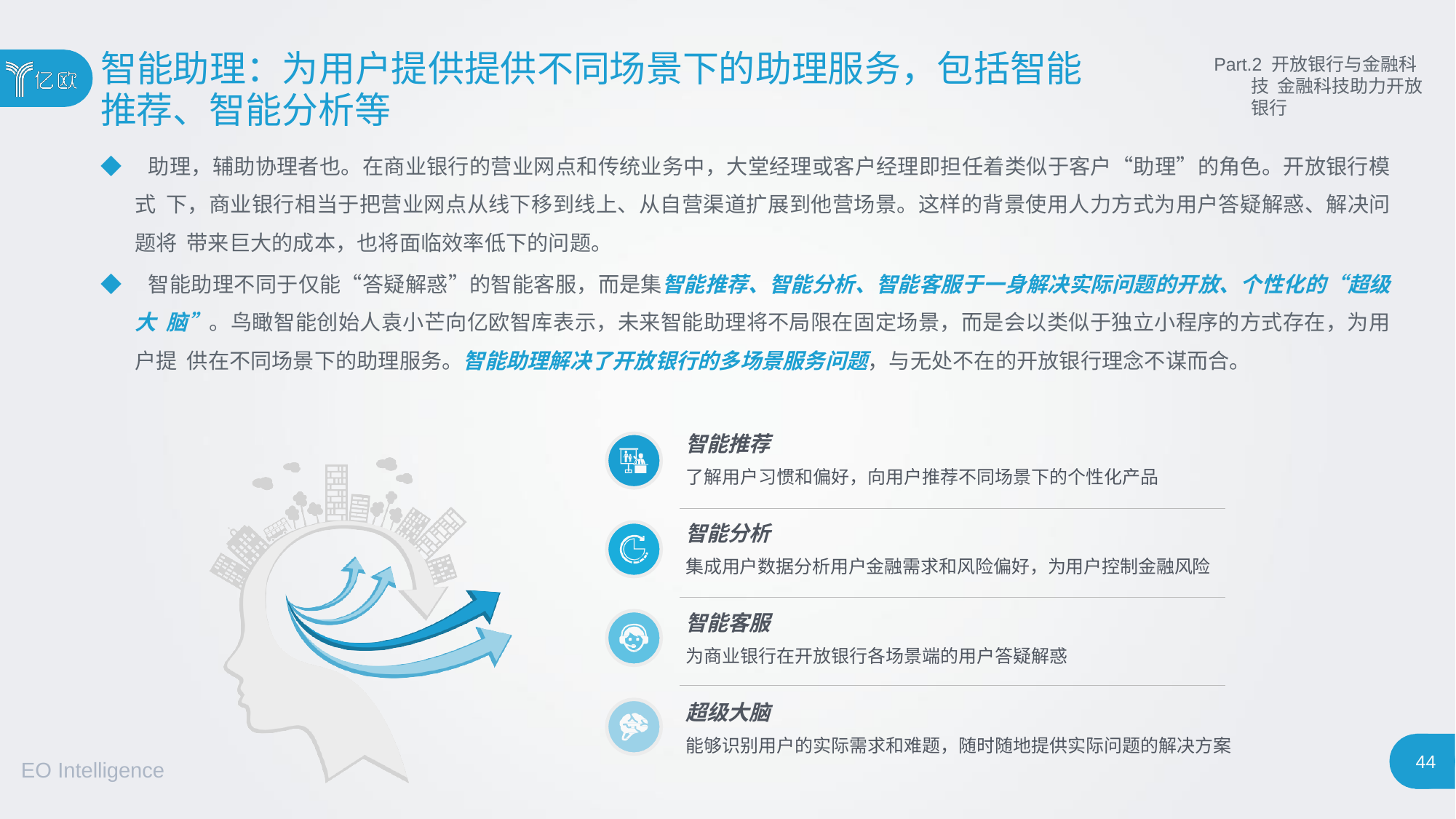

# 智能助理：为用户提供提供不同场景下的助理服务，包括智能
推荐、智能分析等
Part.2 开放银行与金融科技  金融科技助力开放银行

◆ 助理，辅助协理者也。在商业银行的营业网点和传统业务中，大堂经理或客户经理即担任着类似于客户“助理”的角色。开放银行模式  下，商业银行相当于把营业网点从线下移到线上、从自营渠道扩展到他营场景。这样的背景使用人力方式为用户答疑解惑、解决问题将  带来巨大的成本，也将面临效率低下的问题。
◆ 智能助理不同于仅能“答疑解惑”的智能客服，而是集智能推荐、智能分析、智能客服于一身解决实际问题的开放、个性化的“超级大  脑”。鸟瞰智能创始人袁小芒向亿欧智库表示，未来智能助理将不局限在固定场景，而是会以类似于独立小程序的方式存在，为用户提  供在不同场景下的助理服务。智能助理解决了开放银行的多场景服务问题，与无处不在的开放银行理念不谋而合。
智能推荐
了解用户习惯和偏好，向用户推荐不同场景下的个性化产品

智能分析
集成用户数据分析用户金融需求和风险偏好，为用户控制金融风险

智能客服
为商业银行在开放银行各场景端的用户答疑解惑

超级大脑
能够识别用户的实际需求和难题，随时随地提供实际问题的解决方案

44
EO Intelligence